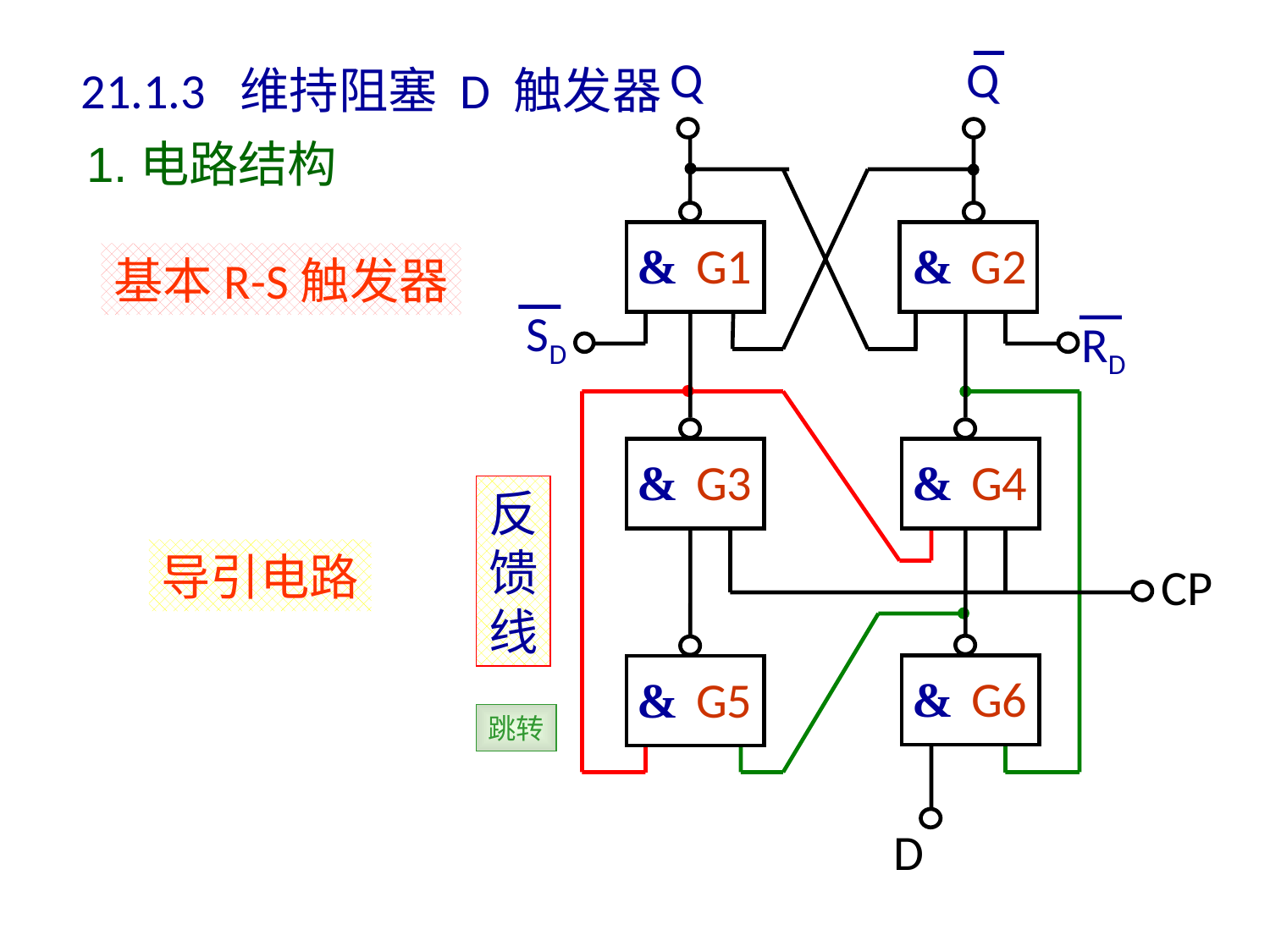

Q
Q

&
G1

&
G2
SD

RD

21.1.3  维持阻塞 D 触发器
1.电路结构
基本R-S触发器

&
G3

&
G4

&
G6

&
G5

CP

D

反馈线
导引电路
跳转